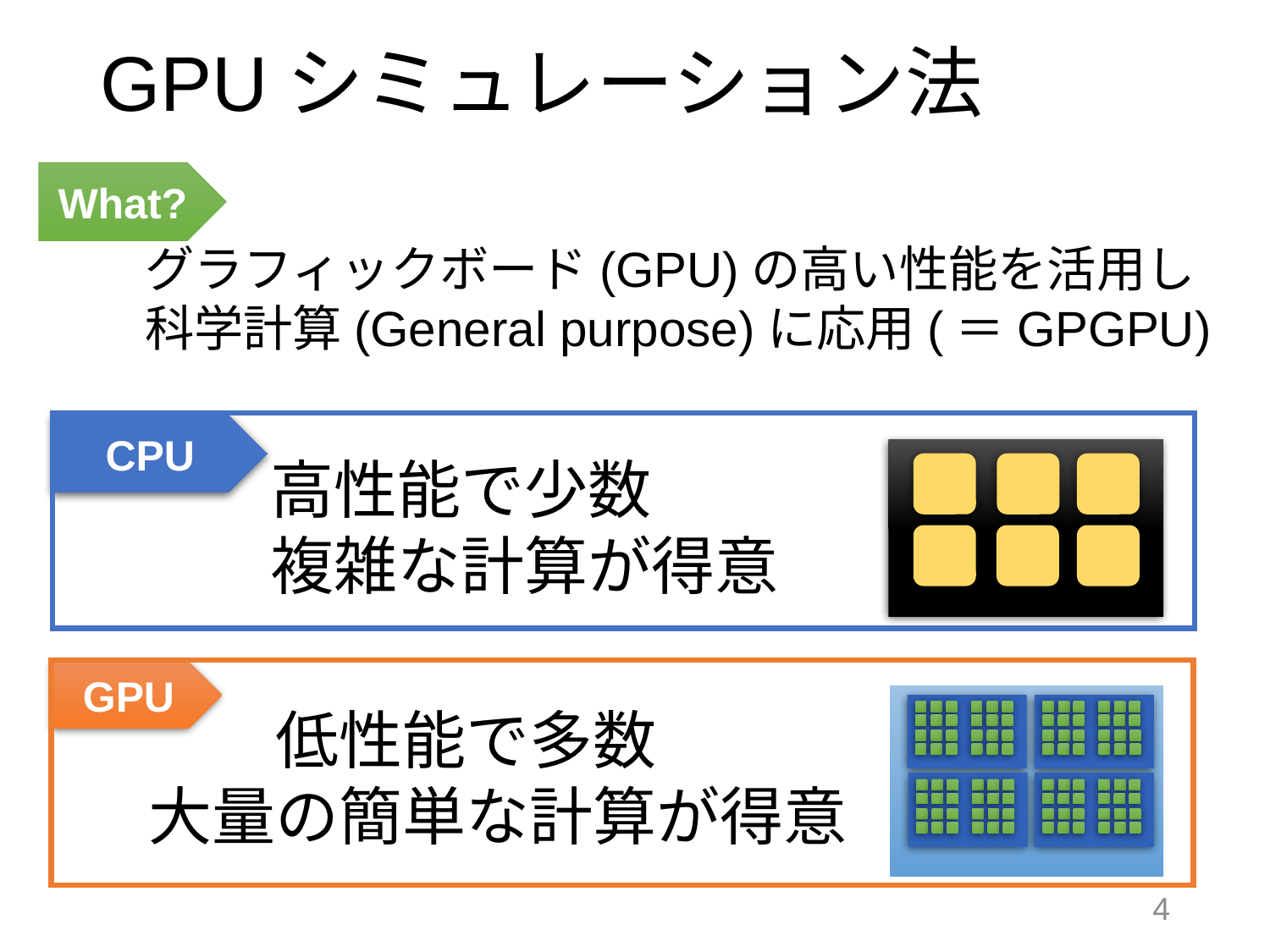

# GPUシミュレーション法
What?
グラフィックボード(GPU)の高い性能を活用し
科学計算(General purpose)に応用(＝GPGPU)

CPU

高性能で少数
複雑な計算が得意

GPU

　　低性能で多数
大量の簡単な計算が得意
4